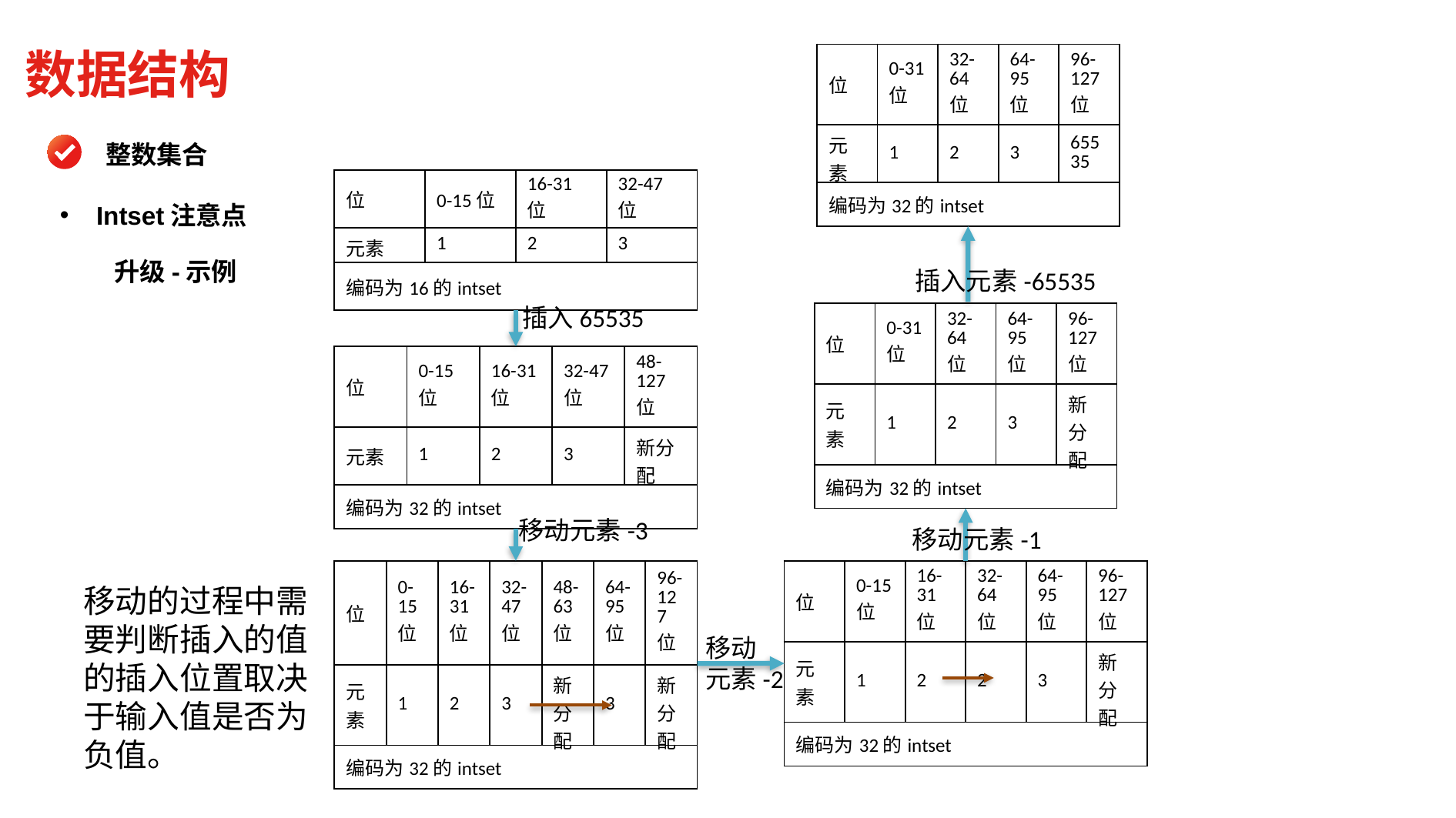

数据结构
| 位 | 0-31位 | 32-64位 | 64-95位 | 96-127位 |
| --- | --- | --- | --- | --- |
| 元素 | 1 | 2 | 3 | 65535 |
| 编码为32的intset |  |  |  |  |
整数集合

| 位 | 0-15位 | 16-31位 | 32-47位 |
| --- | --- | --- | --- |
| 元素 | 1 | 2 | 3 |
| 编码为16的intset |  |  |  |
Intset注意点
升级-示例
插入元素-65535
插入65535
| 位 | 0-31位 | 32-64位 | 64-95位 | 96-127位 |
| --- | --- | --- | --- | --- |
| 元素 | 1 | 2 | 3 | 新分配 |
| 编码为32的intset |  |  |  |  |
| 位 | 0-15位 | 16-31位 | 32-47位 | 48-127位 |
| --- | --- | --- | --- | --- |
| 元素 | 1 | 2 | 3 | 新分配 |
| 编码为32的intset |  |  |  |  |
移动元素-3
移动元素-1
| 位 | 0-15位 | 16-31位 | 32-47位 | 48-63位 | 64-95位 | 96-127位 |
| --- | --- | --- | --- | --- | --- | --- |
| 元素 | 1 | 2 | 3 | 新分配 | 3 | 新分配 |
| 编码为32的intset |  |  |  |  |  |  |
| 位 | 0-15位 | 16-31位 | 32-64位 | 64-95位 | 96-127位 |
| --- | --- | --- | --- | --- | --- |
| 元素 | 1 | 2 | 2 | 3 | 新分配 |
| 编码为32的intset |  |  |  |  |  |
移动的过程中需要判断插入的值的插入位置取决于输入值是否为负值。
移动
元素-2